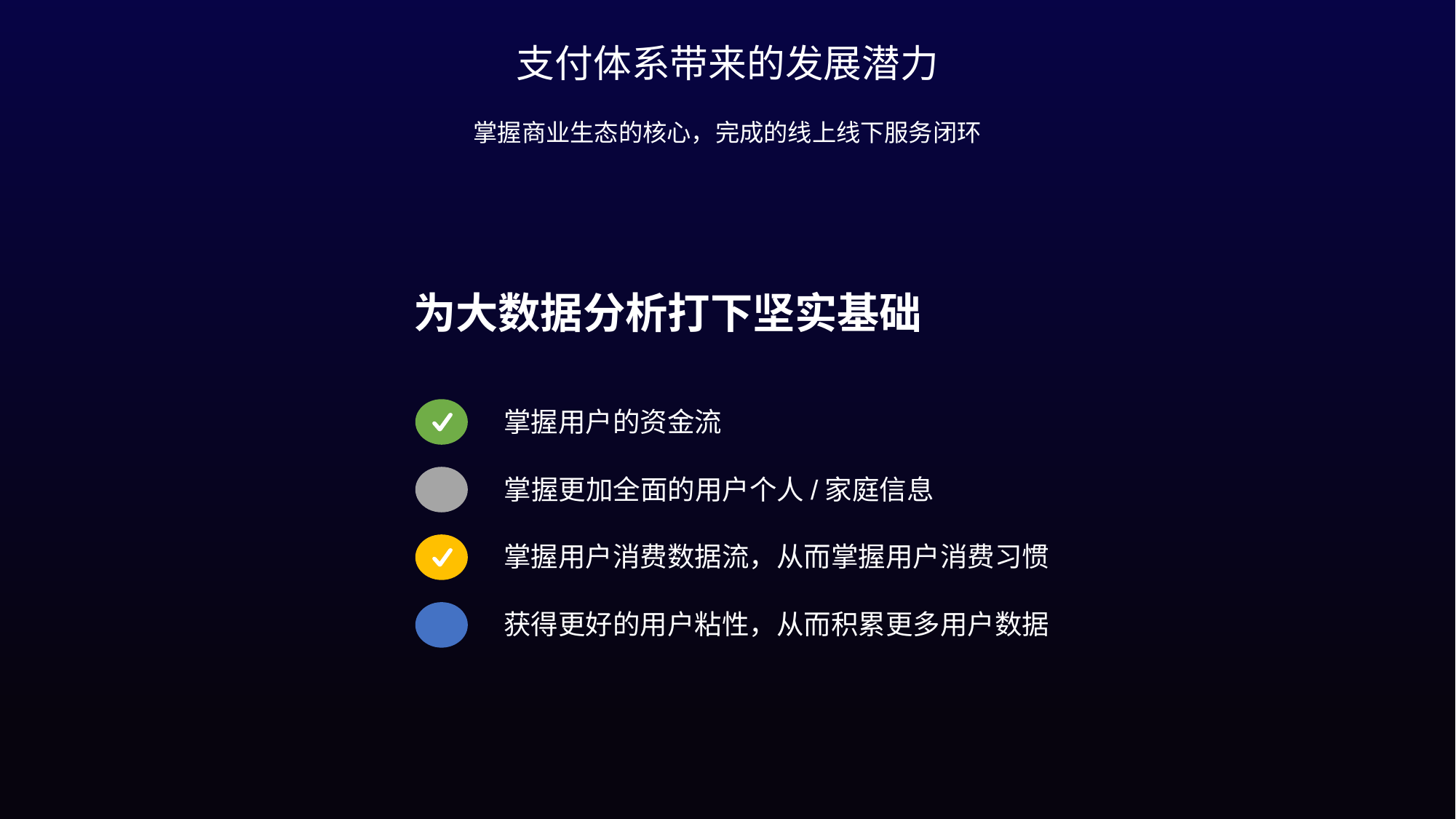

支付体系带来的发展潜力
掌握商业生态的核心，完成的线上线下服务闭环
为大数据分析打下坚实基础

掌握用户的资金流

掌握更加全面的用户个人/家庭信息

掌握用户消费数据流，从而掌握用户消费习惯

获得更好的用户粘性，从而积累更多用户数据